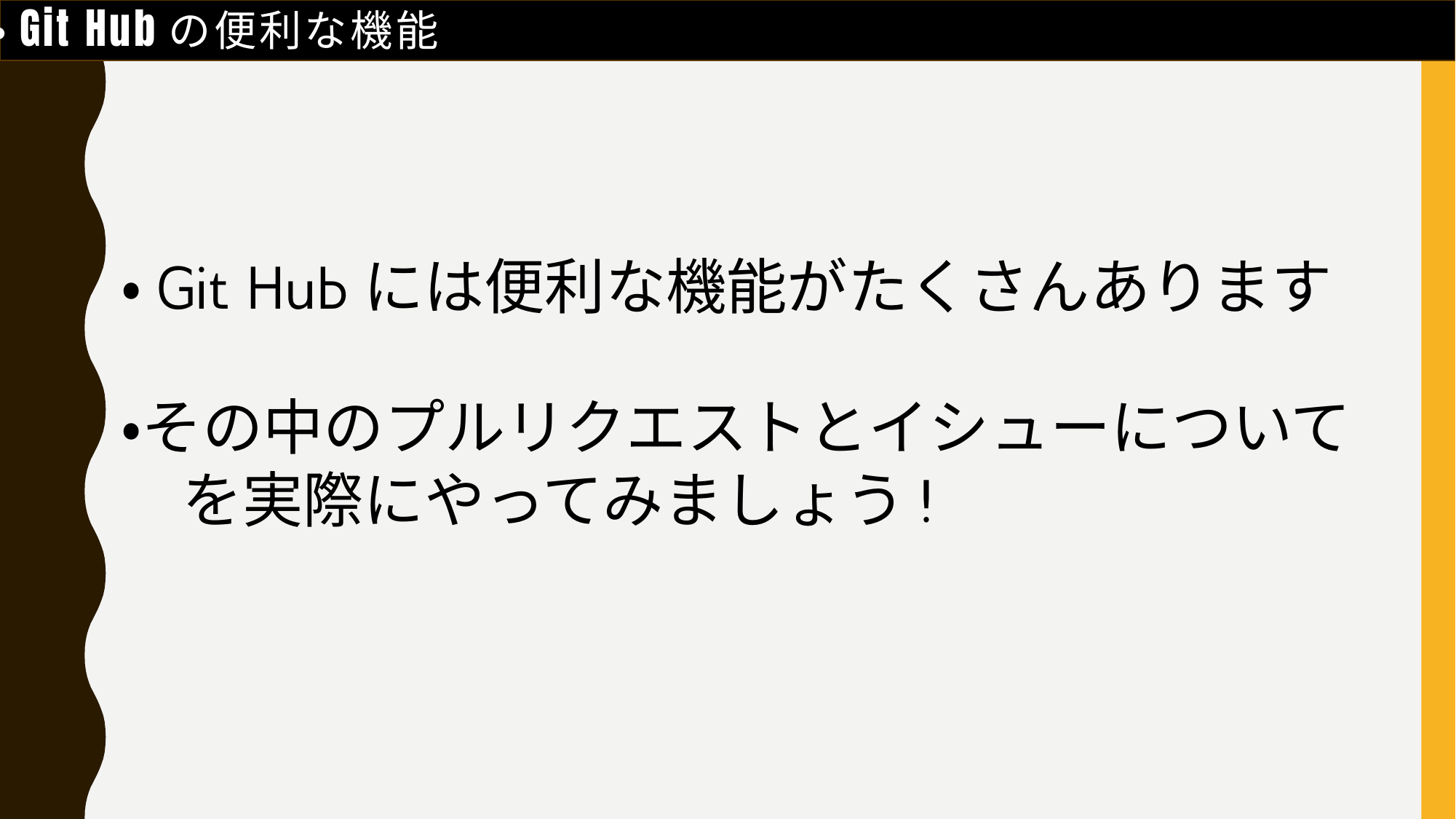

・Git Hubの便利な機能
・Git Hubには便利な機能がたくさんあります
・その中のプルリクエストとイシューについて
　を実際にやってみましょう!